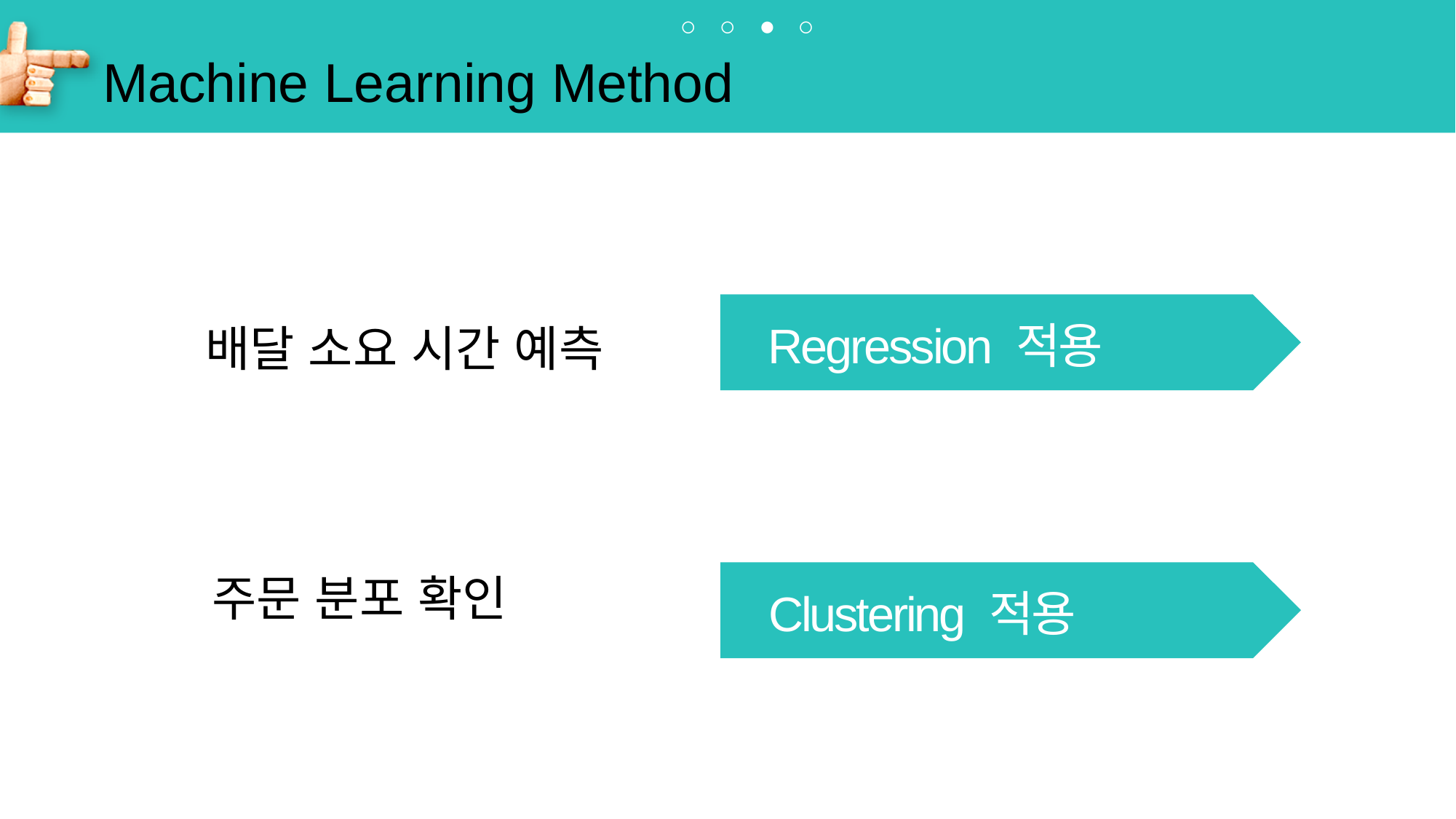

○ ○
●
○
Machine Learning Method

Regression 적용
배달 소요 시간 예측

주문 분포 확인
Clustering 적용